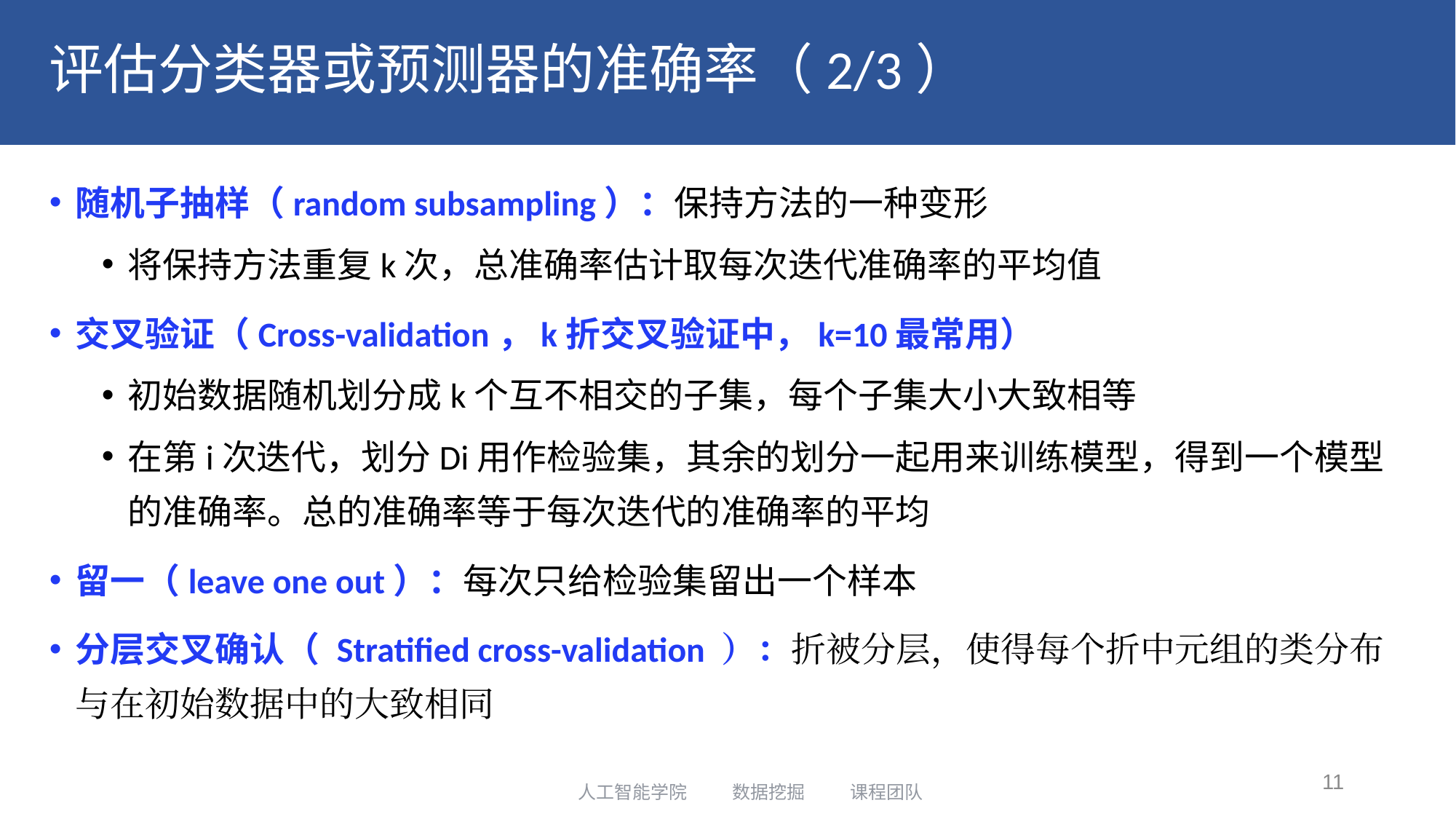

# 评估分类器或预测器的准确率（2/3）
随机子抽样（random subsampling）：保持方法的一种变形
将保持方法重复k次，总准确率估计取每次迭代准确率的平均值
交叉验证（Cross-validation，k折交叉验证中，k=10最常用）
初始数据随机划分成k个互不相交的子集，每个子集大小大致相等
在第i次迭代，划分Di用作检验集，其余的划分一起用来训练模型，得到一个模型的准确率。总的准确率等于每次迭代的准确率的平均
留一（leave one out）：每次只给检验集留出一个样本
分层交叉确认（ Stratified cross-validation ）：折被分层，使得每个折中元组的类分布与在初始数据中的大致相同
11
人工智能学院        数据挖掘        课程团队